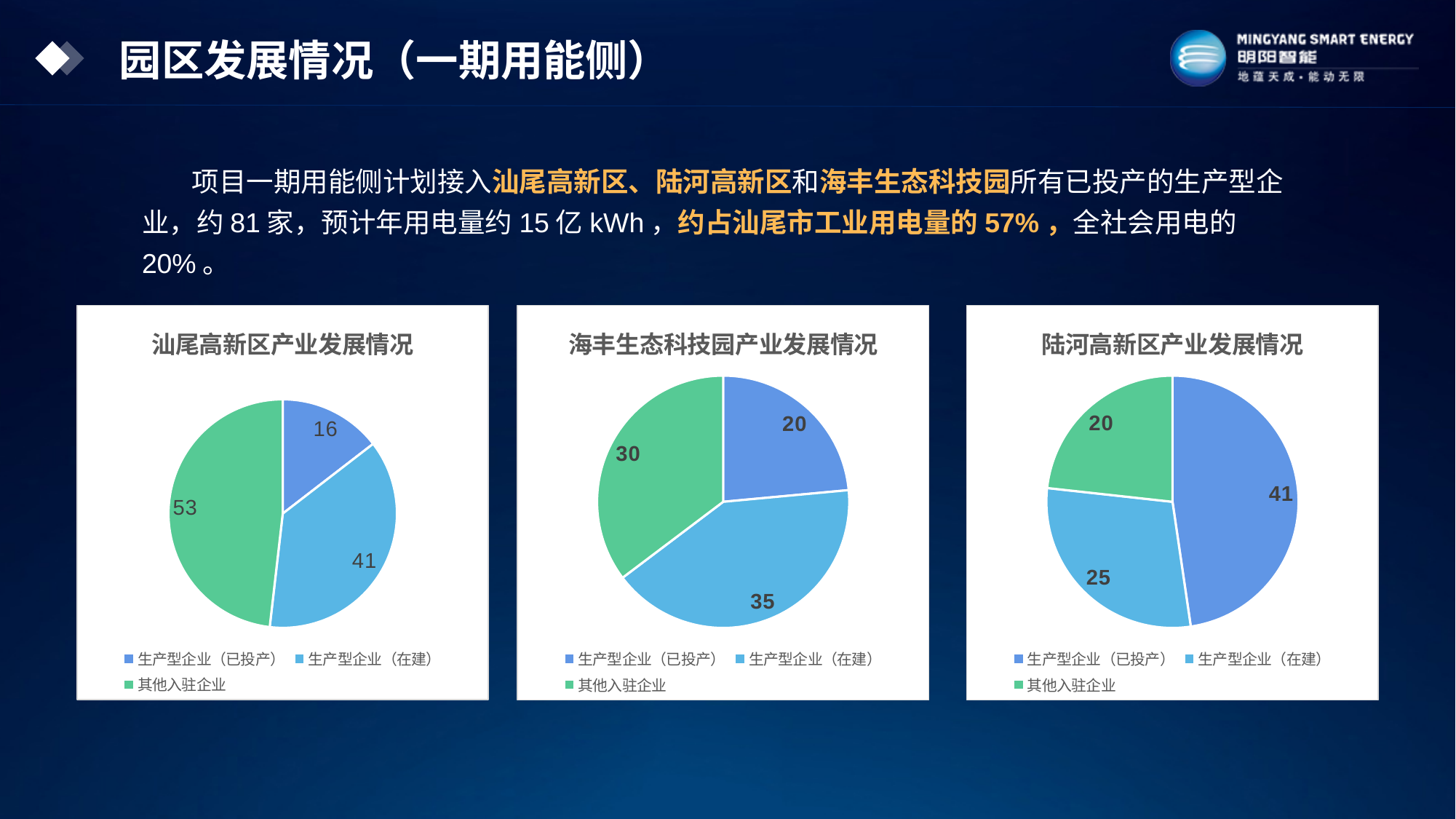

园区发展情况（一期用能侧）
       项目一期用能侧计划接入汕尾高新区、陆河高新区和海丰生态科技园所有已投产的生产型企业，约81家，预计年用电量约15亿kWh，约占汕尾市工业用电量的57%，全社会用电的20%。

### Chart: 汕尾高新区产业发展情况

| Category | 汕尾高新区 |
|---|---|
| 生产型企业（已投产） | 16.0 |
| 生产型企业（在建） | 41.0 |
| 其他入驻企业 | 53.0 |

### Chart: 海丰生态科技园产业发展情况

| Category | 海丰生态科技园 |
|---|---|
| 生产型企业（已投产） | 20.0 |
| 生产型企业（在建） | 35.0 |
| 其他入驻企业 | 30.0 |

### Chart: 陆河高新区产业发展情况

| Category | 陆河高新区 |
|---|---|
| 生产型企业（已投产） | 41.0 |
| 生产型企业（在建） | 25.0 |
| 其他入驻企业 | 20.0 |